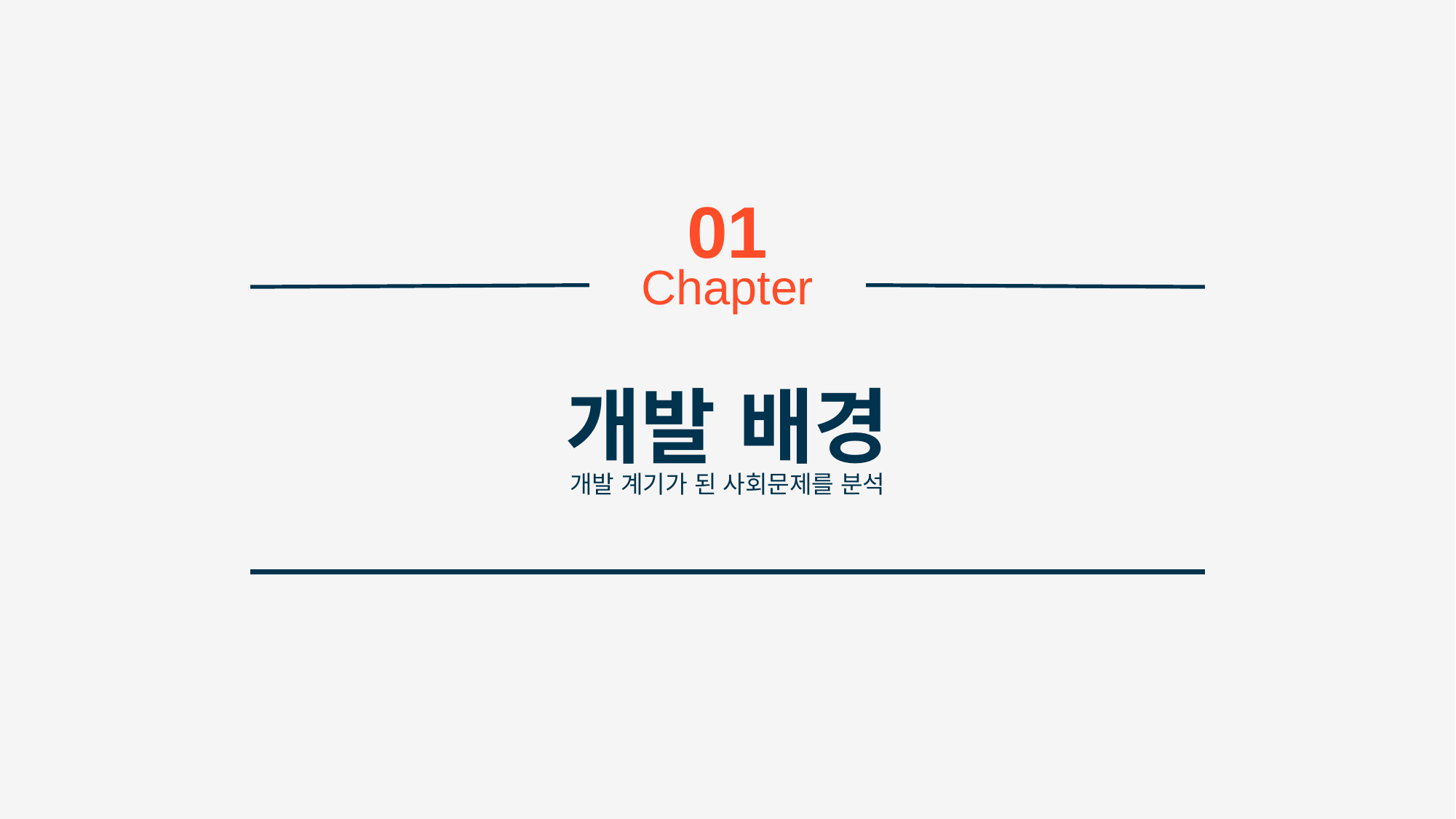

01
Chapter
개발 배경
개발 계기가 된 사회문제를 분석